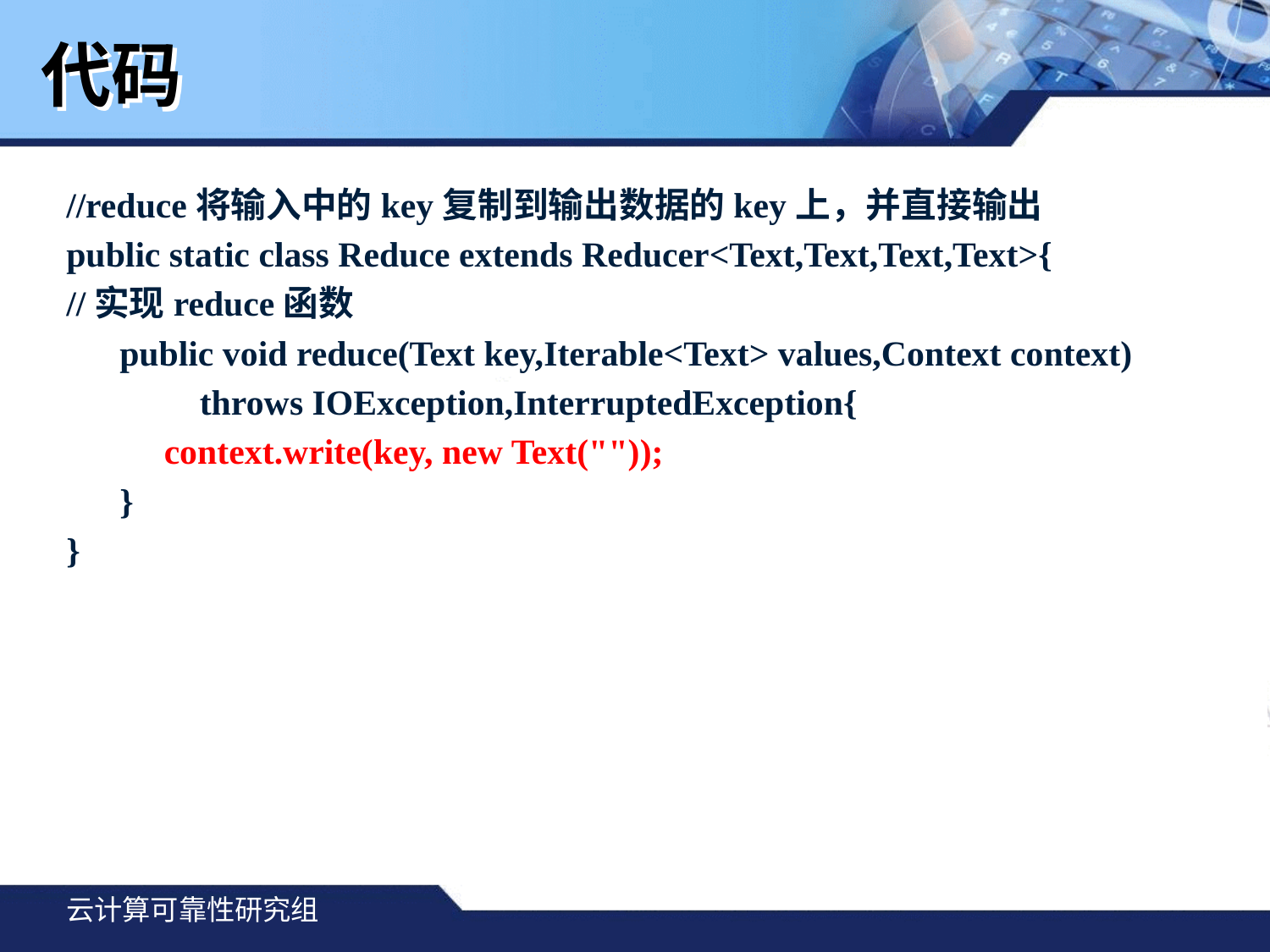

# 代码
//reduce将输入中的key复制到输出数据的key上，并直接输出
public static class Reduce extends Reducer<Text,Text,Text,Text>{
//实现reduce函数
      public void reduce(Text key,Iterable<Text> values,Context context)
               throws IOException,InterruptedException{
           context.write(key, new Text(""));
      }
}
云计算可靠性研究组